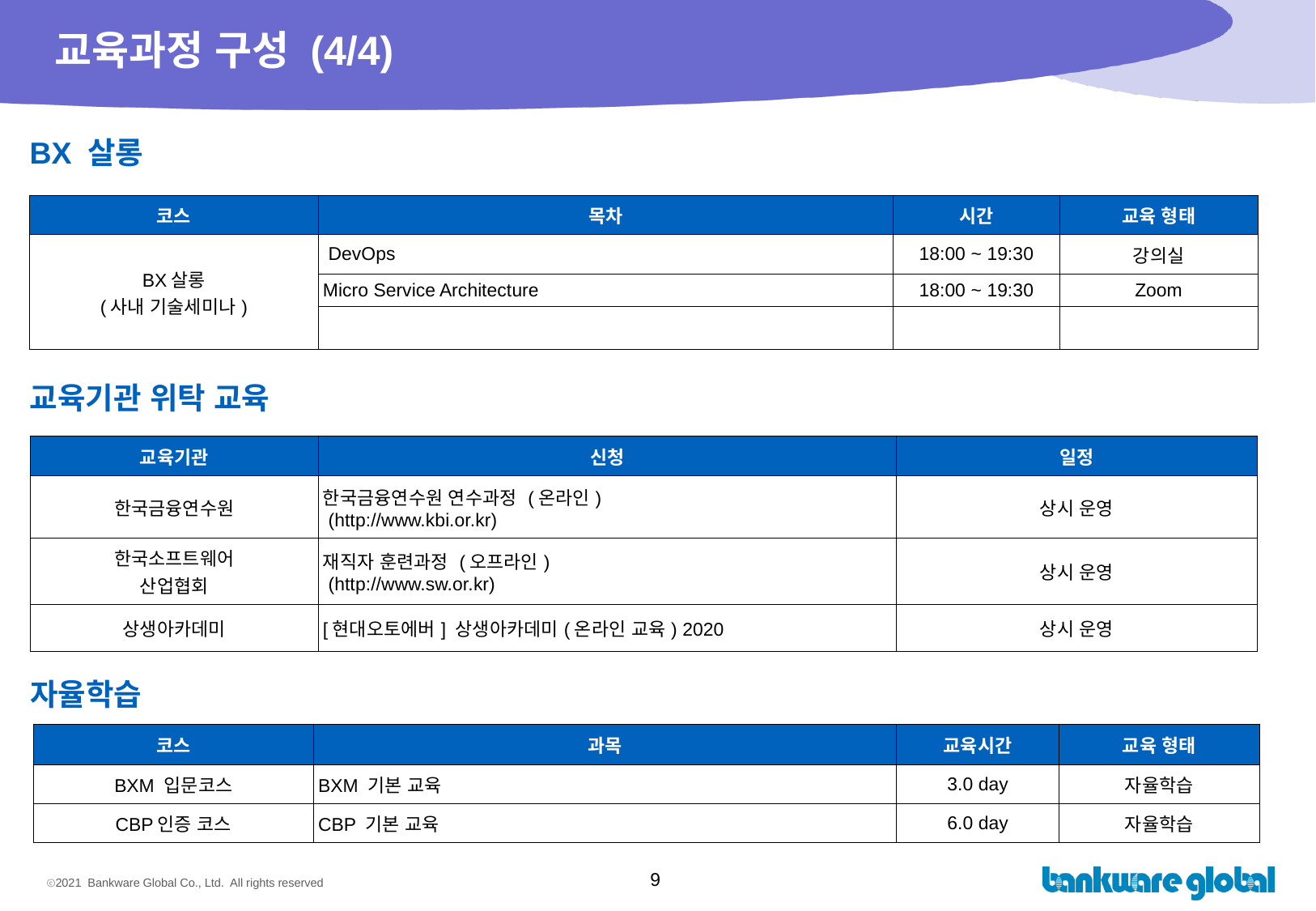

# 교육과정 구성 (4/4)
BX 살롱

| 코스 | 목차 | 시간 | 교육 형태 |
| --- | --- | --- | --- |
| BX살롱 (사내 기술세미나) | DevOps | 18:00 ~ 19:30 | 강의실 |
|  | Micro Service Architecture | 18:00 ~ 19:30 | Zoom |
|  |  |  |  |
교육기관 위탁 교육
| 교육기관 | 신청 | 일정 |
| --- | --- | --- |
| 한국금융연수원 | 한국금융연수원 연수과정 (온라인) (http://www.kbi.or.kr) | 상시 운영 |
| 한국소프트웨어 산업협회 | 재직자 훈련과정 (오프라인) (http://www.sw.or.kr) | 상시 운영 |
| 상생아카데미 | [현대오토에버] 상생아카데미(온라인 교육) 2020 | 상시 운영 |
자율학습
| 코스 | 과목 | 교육시간 | 교육 형태 |
| --- | --- | --- | --- |
| BXM 입문코스 | BXM 기본 교육 | 3.0 day | 자율학습 |
| CBP인증 코스 | CBP 기본 교육 | 6.0 day | 자율학습 |